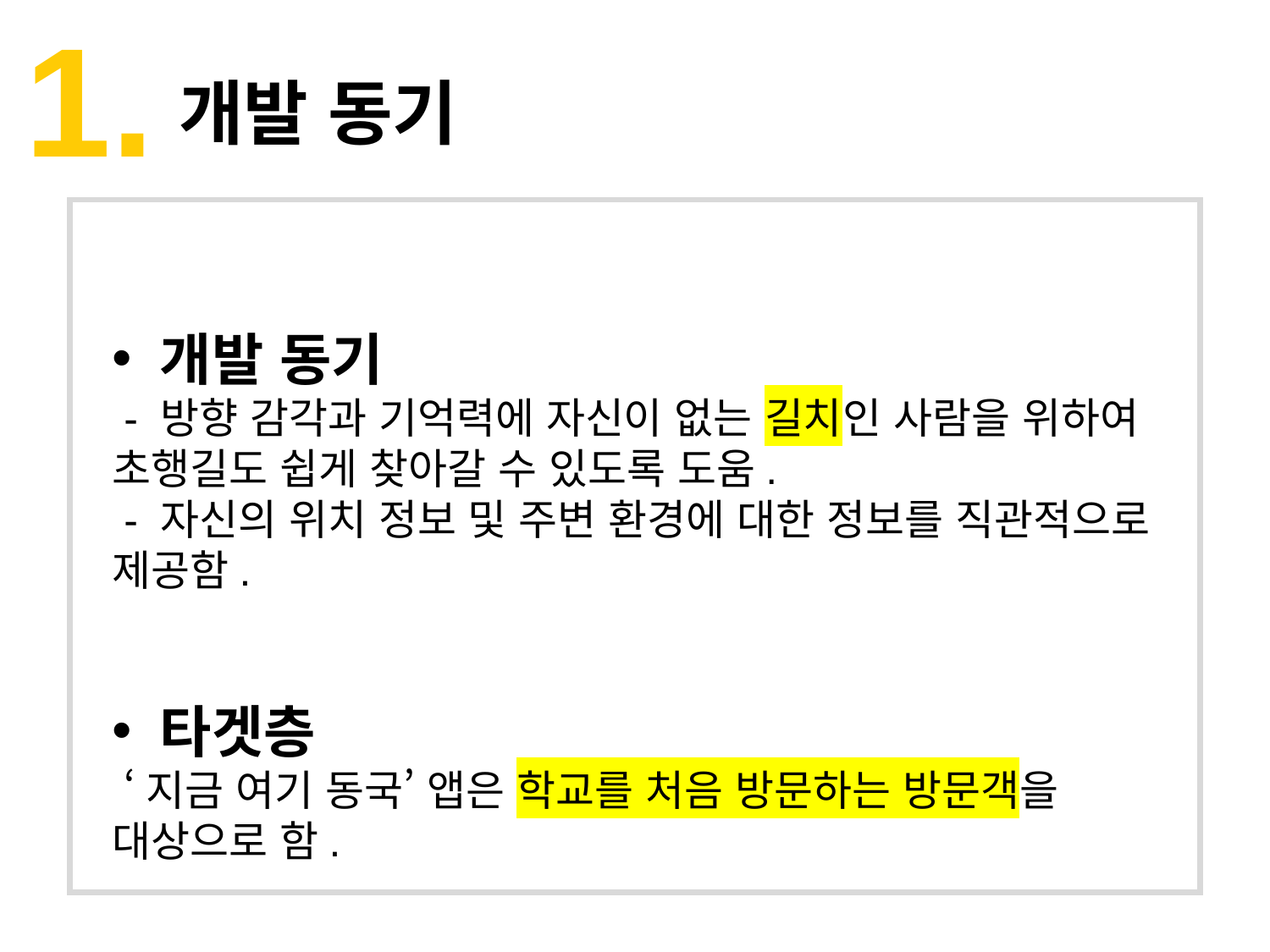

1.
개발 동기

개발 동기
 - 방향 감각과 기억력에 자신이 없는 길치인 사람을 위하여 초행길도 쉽게 찾아갈 수 있도록 도움.
 - 자신의 위치 정보 및 주변 환경에 대한 정보를 직관적으로 제공함.

타겟층
 ‘지금 여기 동국’ 앱은 학교를 처음 방문하는 방문객을 대상으로 함.